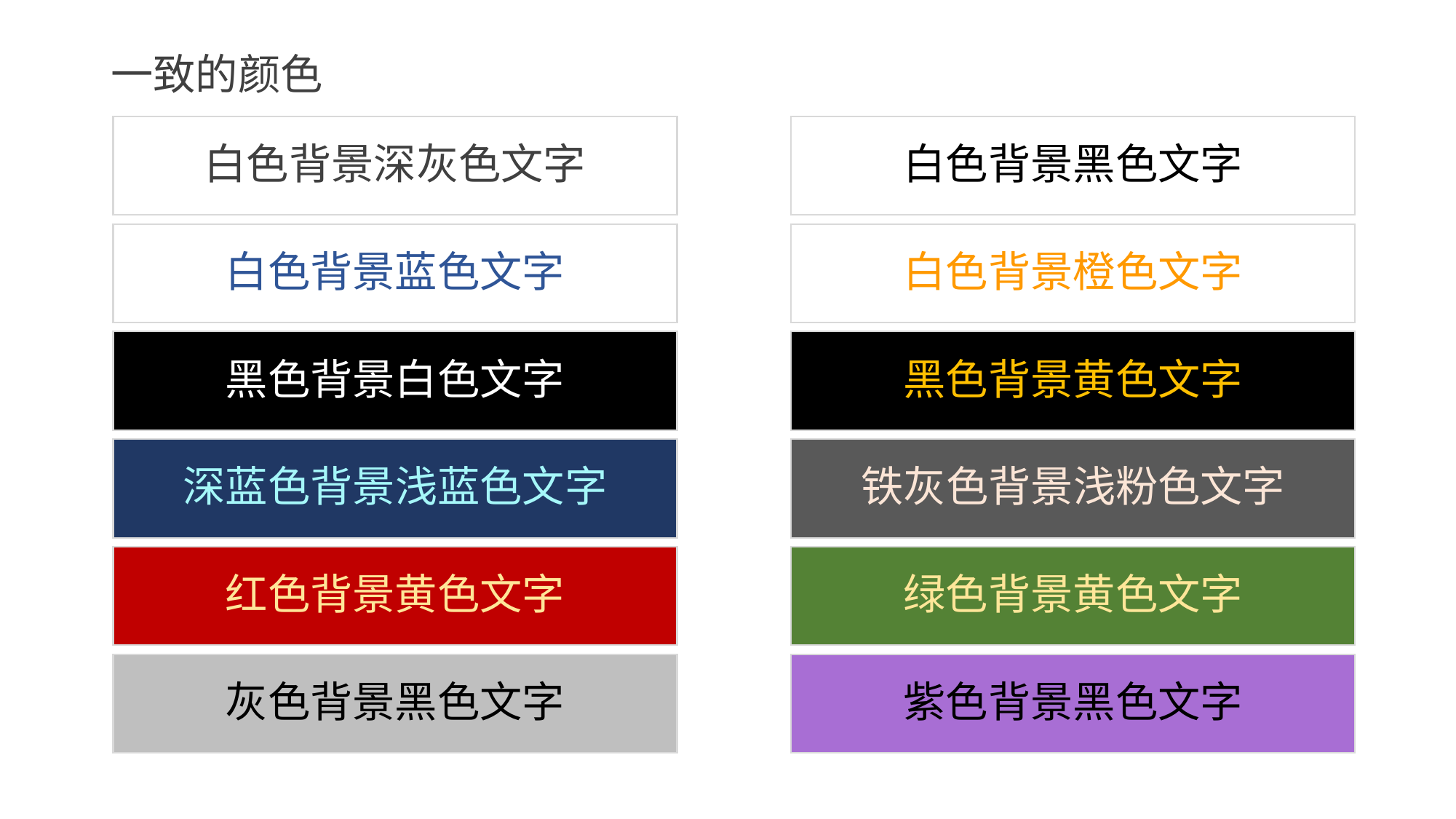

# 一致的颜色
白色背景深灰色文字
白色背景黑色文字
白色背景蓝色文字
白色背景橙色文字
黑色背景白色文字
黑色背景黄色文字
深蓝色背景浅蓝色文字
铁灰色背景浅粉色文字
红色背景黄色文字
绿色背景黄色文字
灰色背景黑色文字
紫色背景黑色文字